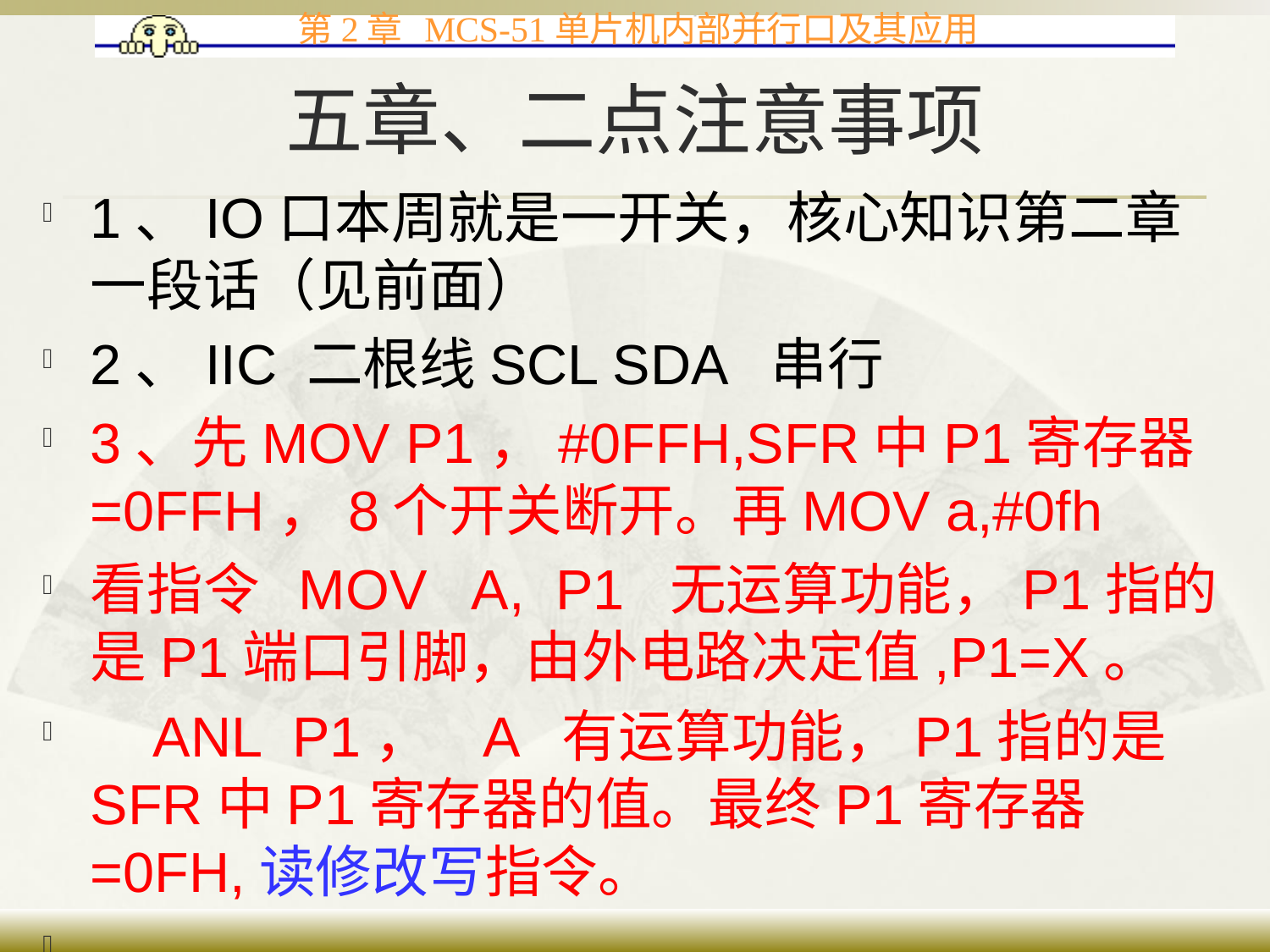

# 五章、二点注意事项
1、IO口本周就是一开关，核心知识第二章一段话（见前面）
2、IIC 二根线SCL SDA  串行
3、先MOV P1，#0FFH,SFR中P1寄存器=0FFH，8个开关断开。再MOV a,#0fh
看指令  MOV   A,  P1  无运算功能，P1指的是P1端口引脚，由外电路决定值,P1=X。
    ANL  P1，   A  有运算功能，P1指的是SFR中P1寄存器的值。最终P1寄存器=0FH,读修改写指令。